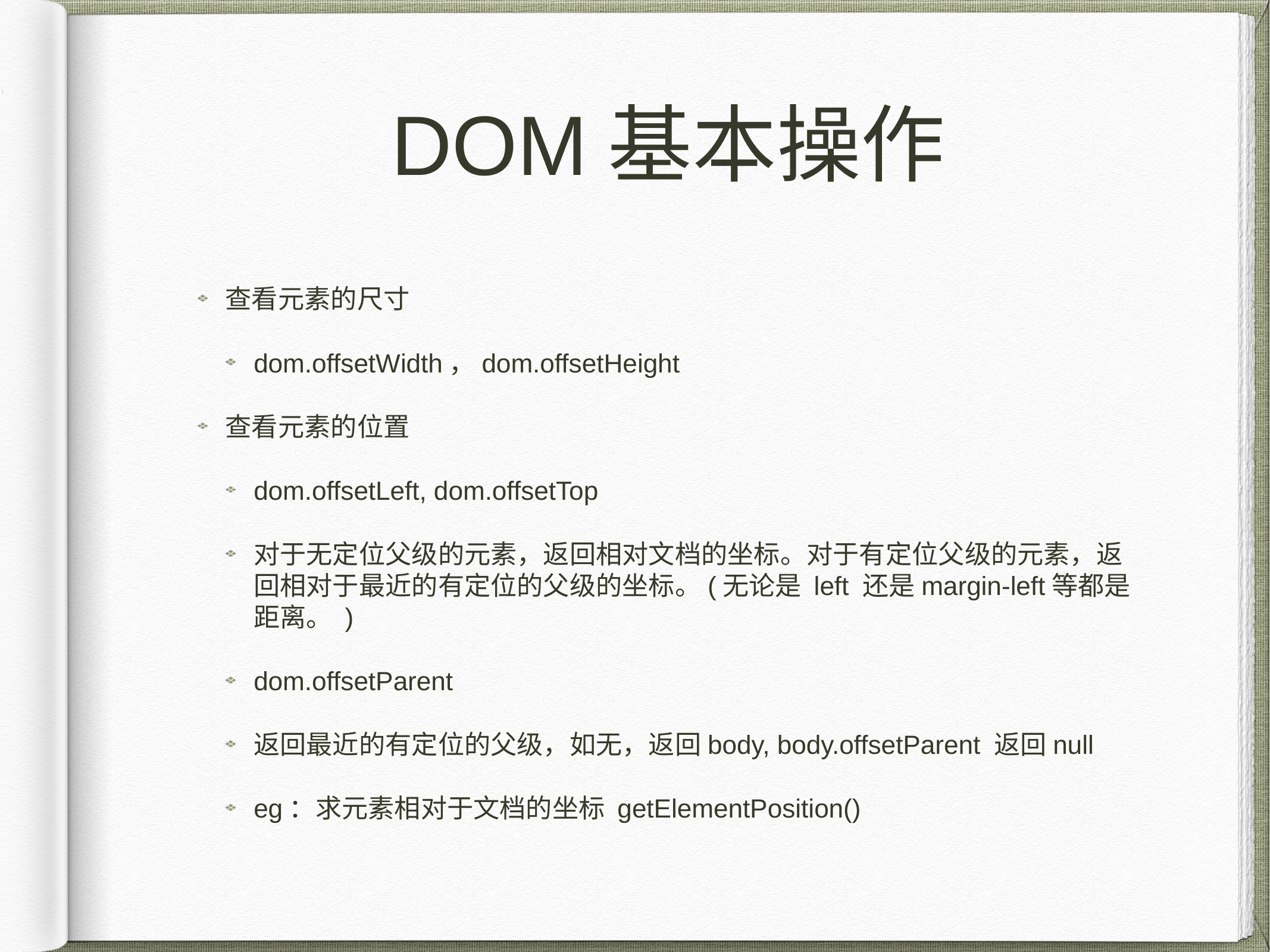

# DOM基本操作
查看元素的尺寸
dom.offsetWidth，dom.offsetHeight
查看元素的位置
dom.offsetLeft, dom.offsetTop
对于无定位父级的元素，返回相对文档的坐标。对于有定位父级的元素，返回相对于最近的有定位的父级的坐标。(无论是 left 还是margin-left等都是距离。 )
dom.offsetParent
返回最近的有定位的父级，如无，返回body, body.offsetParent 返回null
eg：求元素相对于文档的坐标 getElementPosition()